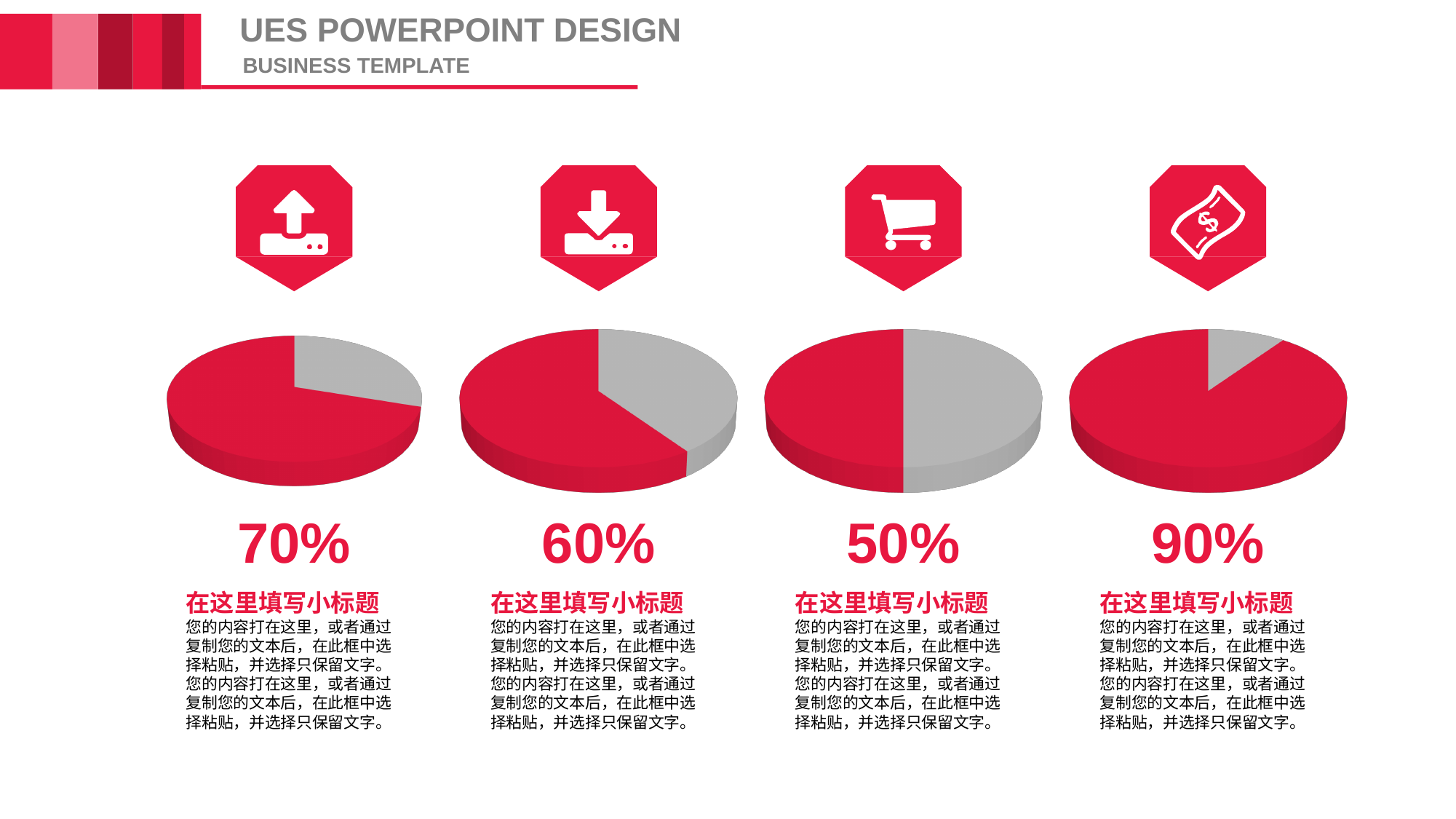

# UES POWERPOINT DESIGN
BUSINESS TEMPLATE

[unsupported chart]

[unsupported chart]

[unsupported chart]

[unsupported chart]

70%
60%
50%
90%
在这里填写小标题
您的内容打在这里，或者通过复制您的文本后，在此框中选择粘贴，并选择只保留文字。您的内容打在这里，或者通过复制您的文本后，在此框中选择粘贴，并选择只保留文字。
在这里填写小标题
您的内容打在这里，或者通过复制您的文本后，在此框中选择粘贴，并选择只保留文字。您的内容打在这里，或者通过复制您的文本后，在此框中选择粘贴，并选择只保留文字。
在这里填写小标题
您的内容打在这里，或者通过复制您的文本后，在此框中选择粘贴，并选择只保留文字。您的内容打在这里，或者通过复制您的文本后，在此框中选择粘贴，并选择只保留文字。
在这里填写小标题
您的内容打在这里，或者通过复制您的文本后，在此框中选择粘贴，并选择只保留文字。您的内容打在这里，或者通过复制您的文本后，在此框中选择粘贴，并选择只保留文字。